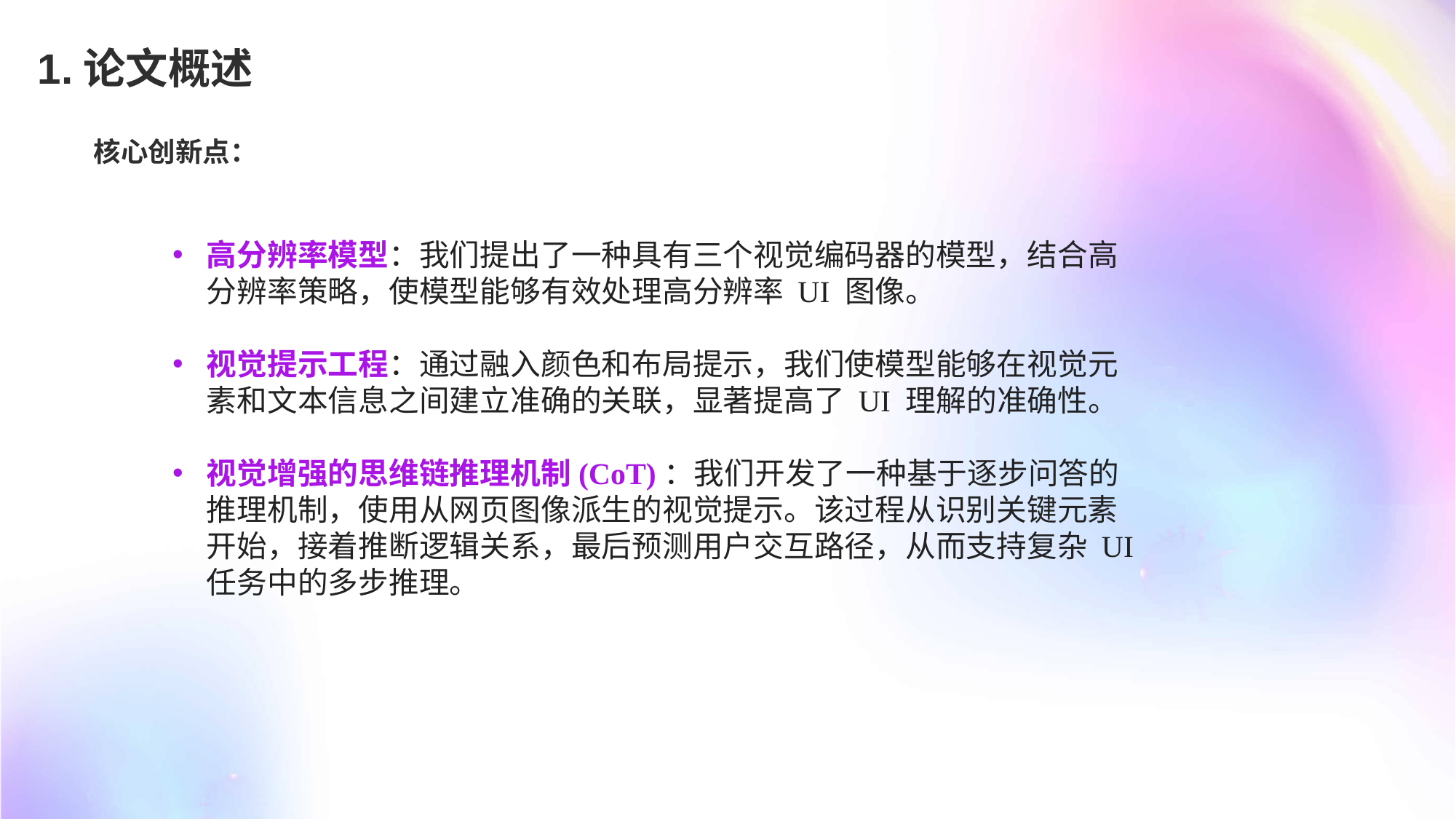

# 1.论文概述
核心创新点：
高分辨率模型：我们提出了一种具有三个视觉编码器的模型，结合高分辨率策略，使模型能够有效处理高分辨率 UI 图像。

视觉提示工程：通过融入颜色和布局提示，我们使模型能够在视觉元素和文本信息之间建立准确的关联，显著提高了 UI 理解的准确性。

视觉增强的思维链推理机制(CoT)：我们开发了一种基于逐步问答的推理机制，使用从网页图像派生的视觉提示。该过程从识别关键元素开始，接着推断逻辑关系，最后预测用户交互路径，从而支持复杂 UI 任务中的多步推理。